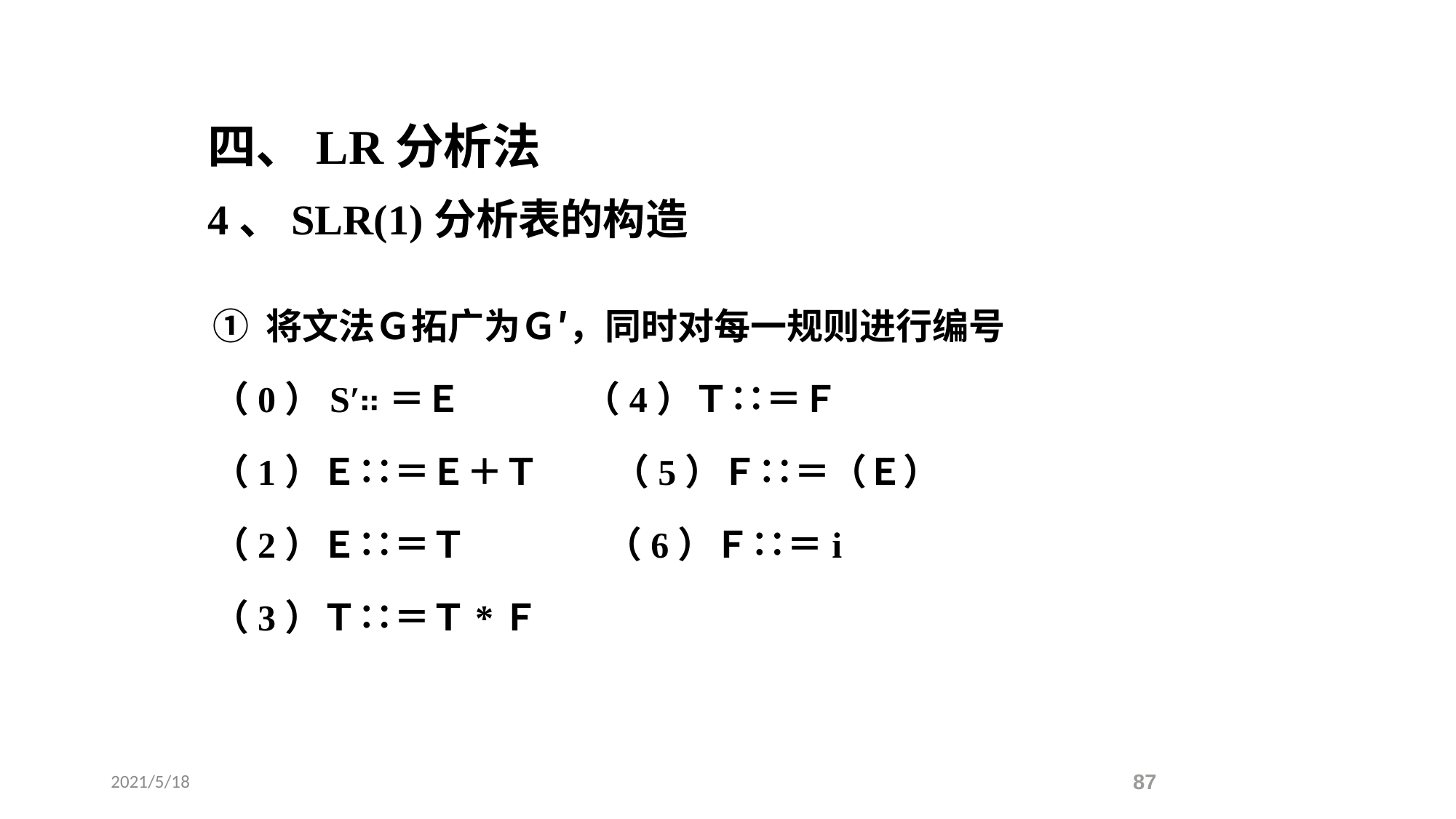

四、LR分析法
4、SLR(1)分析表的构造
① 将文法Ｇ拓广为Ｇ′，同时对每一规则进行编号
（0）S′∷＝Ｅ               （4）Ｔ∷＝Ｆ
（1）Ｅ∷＝Ｅ＋Ｔ         （5）Ｆ∷＝（Ｅ）
（2）Ｅ∷＝Ｔ                 （6）Ｆ∷＝i
（3）Ｔ∷＝Ｔ*Ｆ

2021/5/18
87